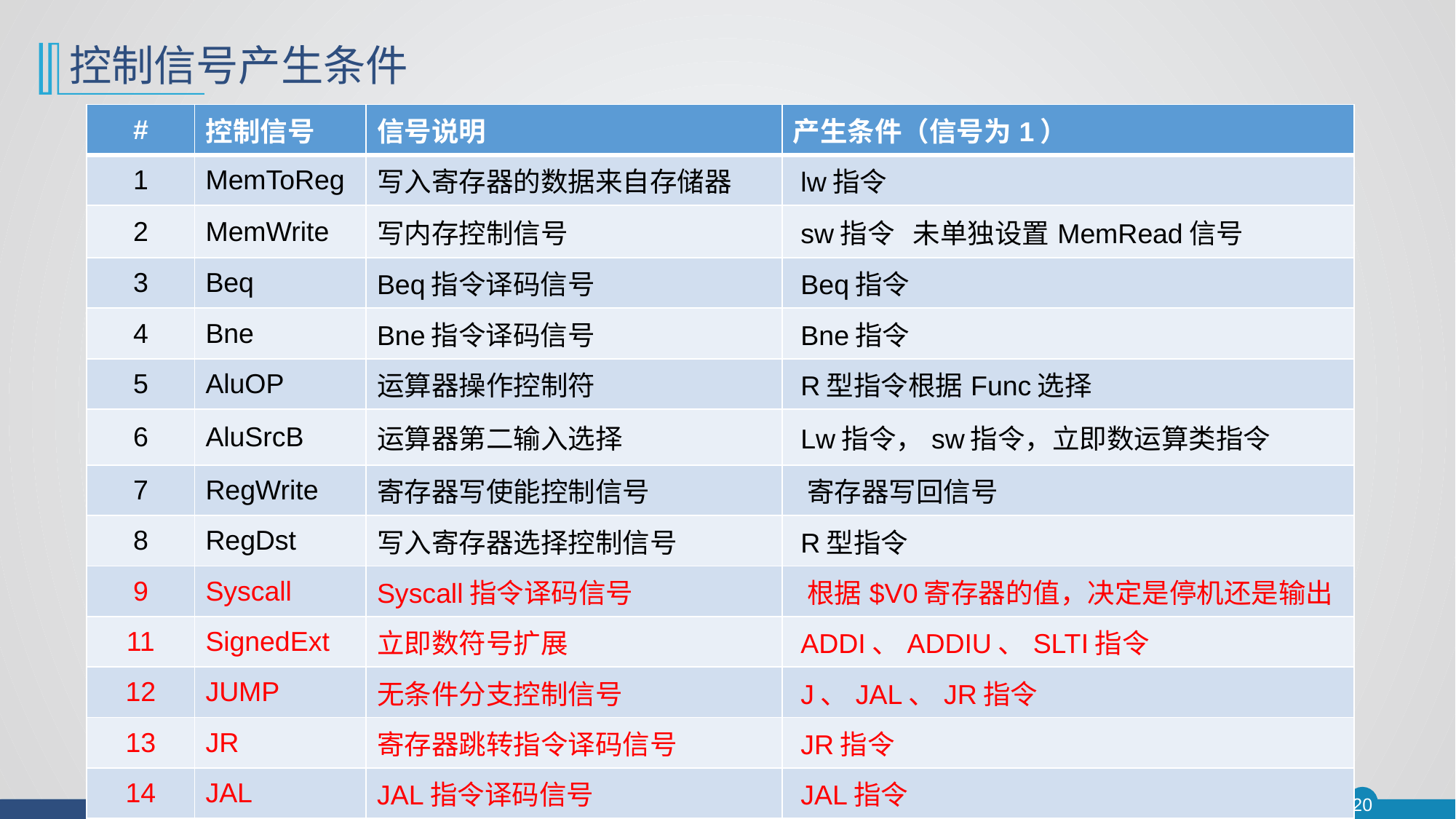

# 控制信号产生条件
| # | 控制信号 | 信号说明 | 产生条件（信号为1） |
| --- | --- | --- | --- |
| 1 | MemToReg | 写入寄存器的数据来自存储器 | lw指令 |
| 2 | MemWrite | 写内存控制信号 | sw指令 未单独设置MemRead信号 |
| 3 | Beq | Beq指令译码信号 | Beq指令 |
| 4 | Bne | Bne指令译码信号 | Bne指令 |
| 5 | AluOP | 运算器操作控制符 | R型指令根据Func选择 |
| 6 | AluSrcB | 运算器第二输入选择 | Lw指令，sw指令，立即数运算类指令 |
| 7 | RegWrite | 寄存器写使能控制信号 | 寄存器写回信号 |
| 8 | RegDst | 写入寄存器选择控制信号 | R型指令 |
| 9 | Syscall | Syscall指令译码信号 | 根据$V0寄存器的值，决定是停机还是输出 |
| 11 | SignedExt | 立即数符号扩展 | ADDI、ADDIU、SLTI指令 |
| 12 | JUMP | 无条件分支控制信号 | J、JAL、JR指令 |
| 13 | JR | 寄存器跳转指令译码信号 | JR指令 |
| 14 | JAL | JAL指令译码信号 | JAL指令 |